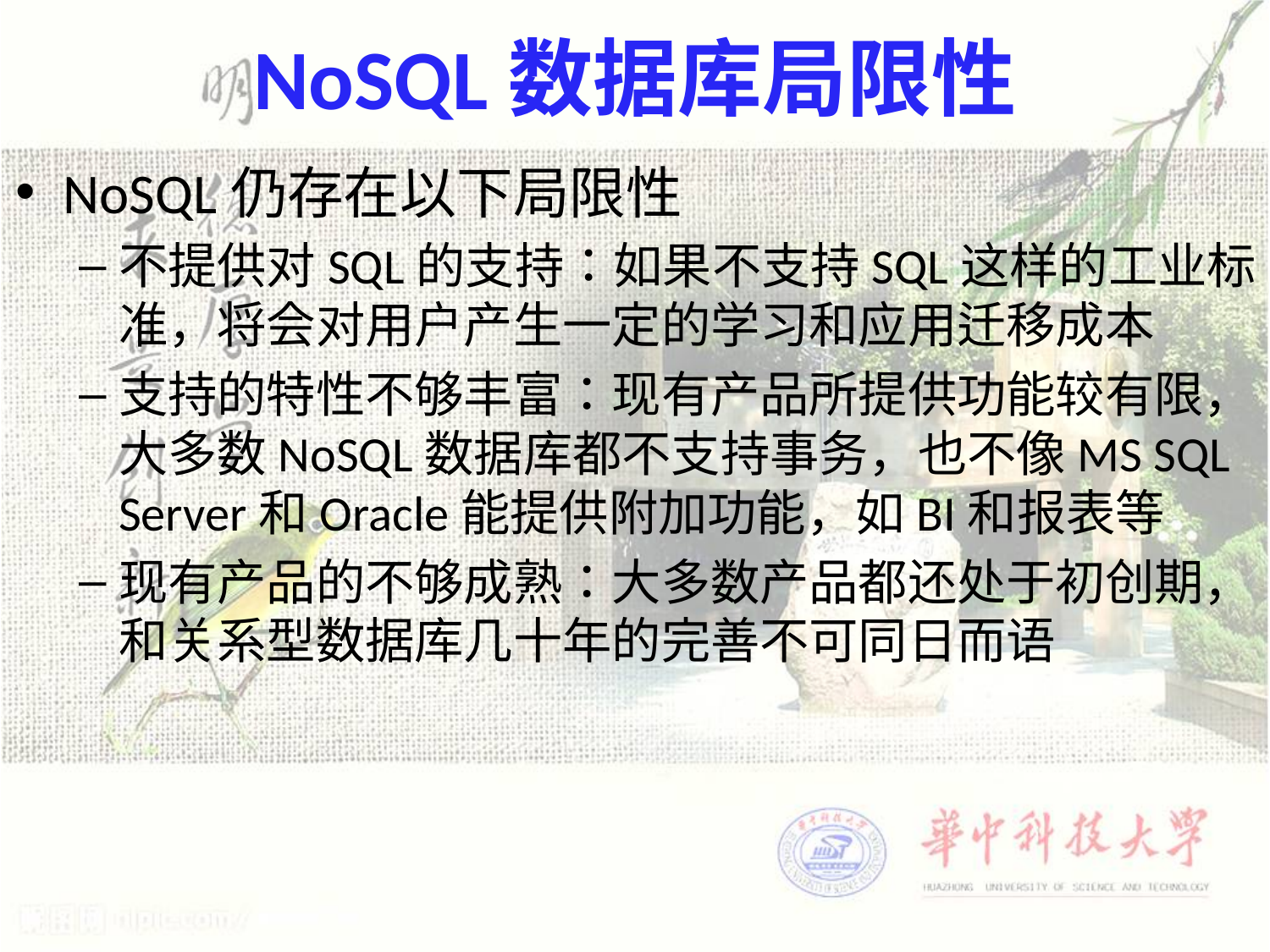

# NoSQL数据库局限性
NoSQL仍存在以下局限性
不提供对SQL的支持：如果不支持SQL这样的工业标准，将会对用户产生一定的学习和应用迁移成本
支持的特性不够丰富：现有产品所提供功能较有限，大多数NoSQL数据库都不支持事务，也不像MS SQL Server和Oracle能提供附加功能，如BI和报表等
现有产品的不够成熟：大多数产品都还处于初创期，和关系型数据库几十年的完善不可同日而语